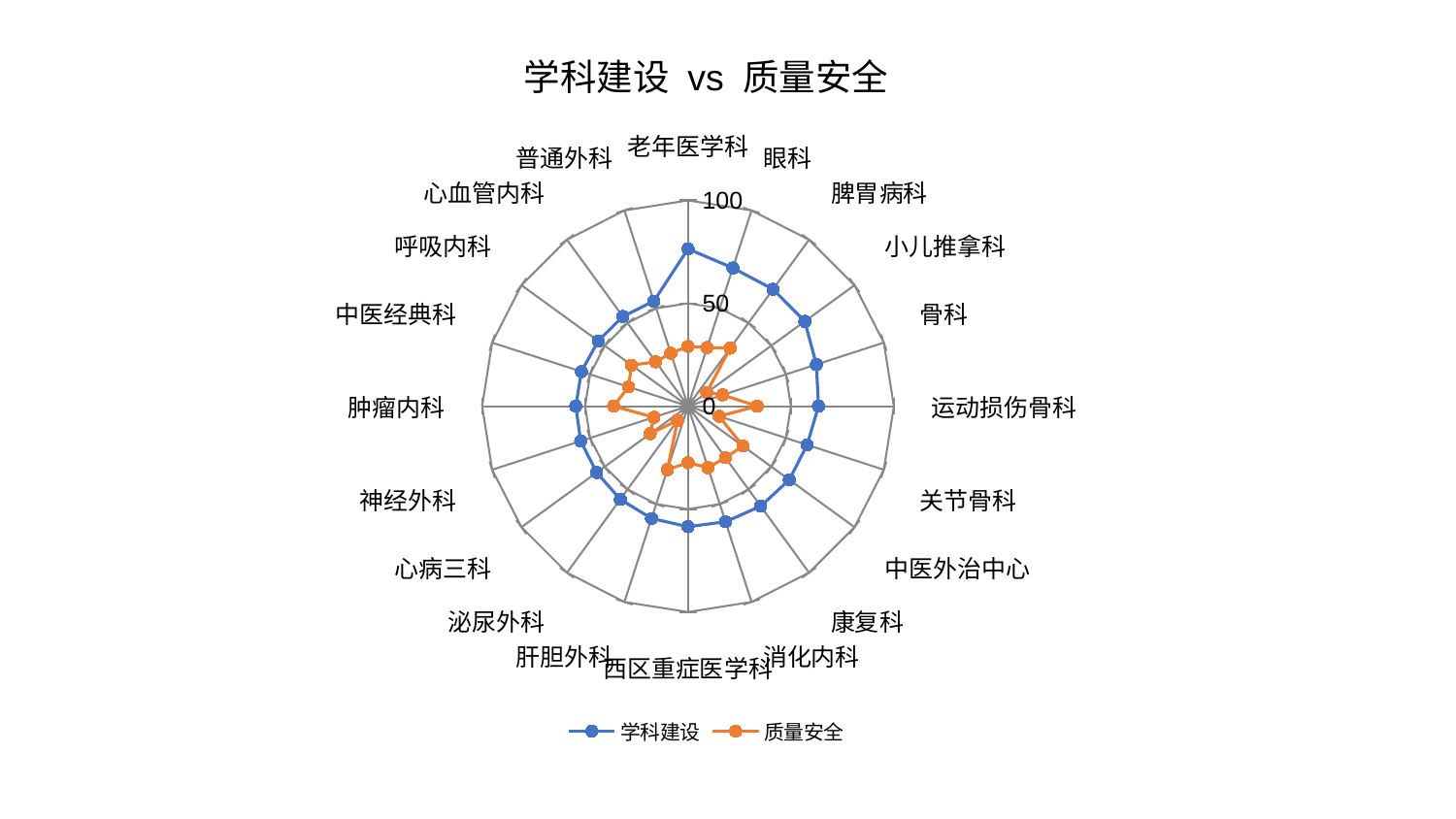

### Chart: 学科建设 vs 质量安全

| Category | 学科建设 | 质量安全 |
|---|---|---|
| 老年医学科 | 76.43719622291691 | 29.055625031277135 |
| 眼科 | 70.60703573795948 | 29.95129284973329 |
| 脾胃病科 | 70.24403051827142 | 34.86456781019413 |
| 小儿推拿科 | 70.14827475219944 | 11.239034364305981 |
| 骨科 | 65.58462025318538 | 17.69430224354701 |
| 运动损伤骨科 | 63.39874454429036 | 33.602511241815975 |
| 关节骨科 | 60.85254953643142 | 15.9129473124591 |
| 中医外治中心 | 60.84445302086596 | 32.98602396671741 |
| 康复科 | 60.074311304631856 | 30.943759693864894 |
| 消化内科 | 59.060545315294 | 31.41207993338537 |
| 西区重症医学科 | 58.56042462702723 | 27.47159593514878 |
| 肝胆外科 | 57.36361561880967 | 32.40234491843003 |
| 泌尿外科 | 55.96874531312615 | 8.590906506348945 |
| 心病三科 | 54.83359223759137 | 22.730769866484653 |
| 神经外科 | 54.803887505855194 | 17.4066008366546 |
| 肿瘤内科 | 54.500356929932394 | 36.111715996243966 |
| 中医经典科 | 54.46232808589673 | 30.35028429620084 |
| 呼吸内科 | 53.910419220245785 | 33.9443648679642 |
| 心血管内科 | 53.86004828089695 | 26.679609847658178 |
| 普通外科 | 53.657774232154004 | 27.039108303710606 |
13